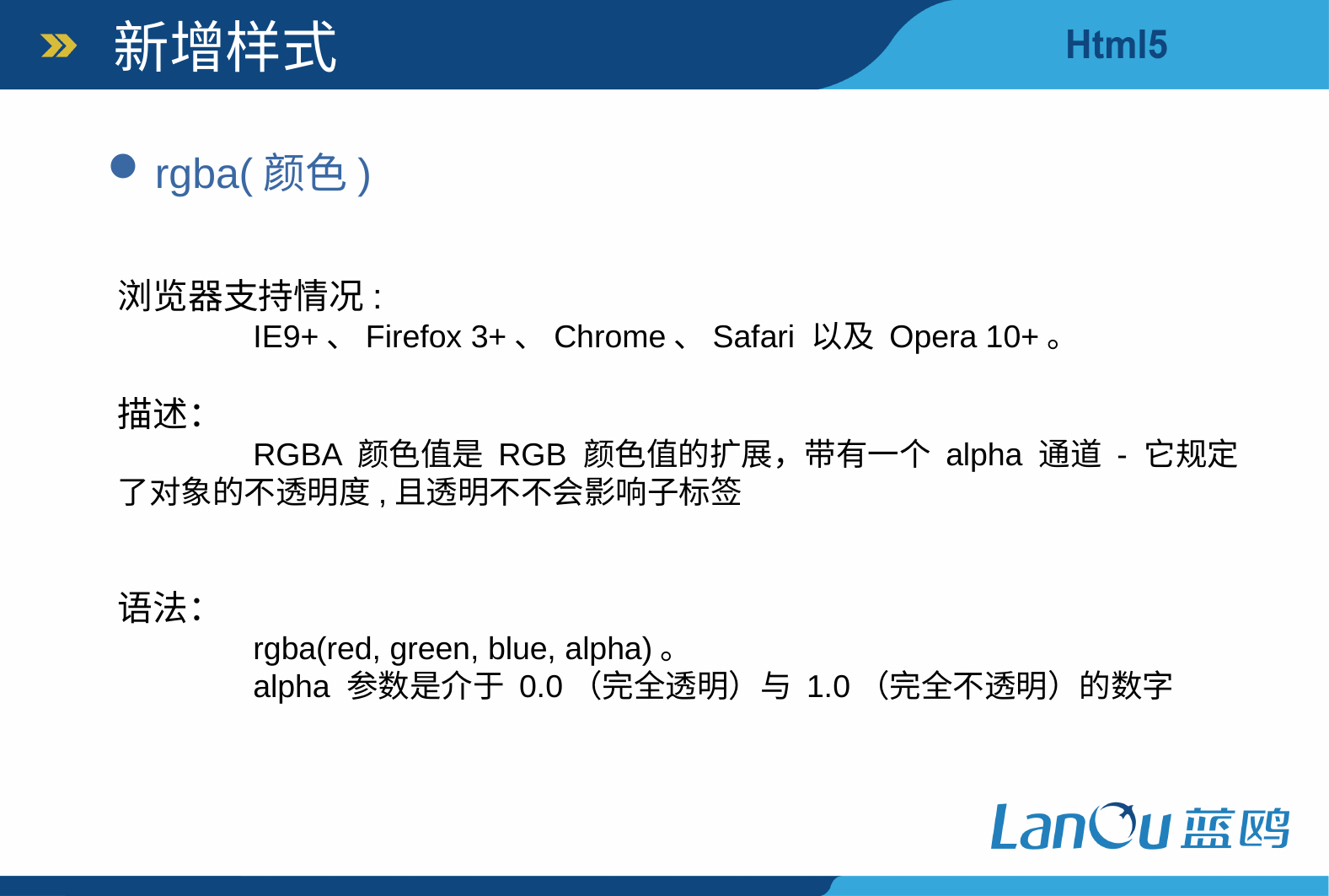

新增样式
rgba(颜色)

浏览器支持情况:
	 IE9+、Firefox 3+、Chrome、Safari 以及 Opera 10+。

描述：
	 RGBA 颜色值是 RGB 颜色值的扩展，带有一个 alpha 通道 - 它规定了对象的不透明度,且透明不不会影响子标签

语法：
	 rgba(red, green, blue, alpha)。
	 alpha 参数是介于 0.0（完全透明）与 1.0（完全不透明）的数字